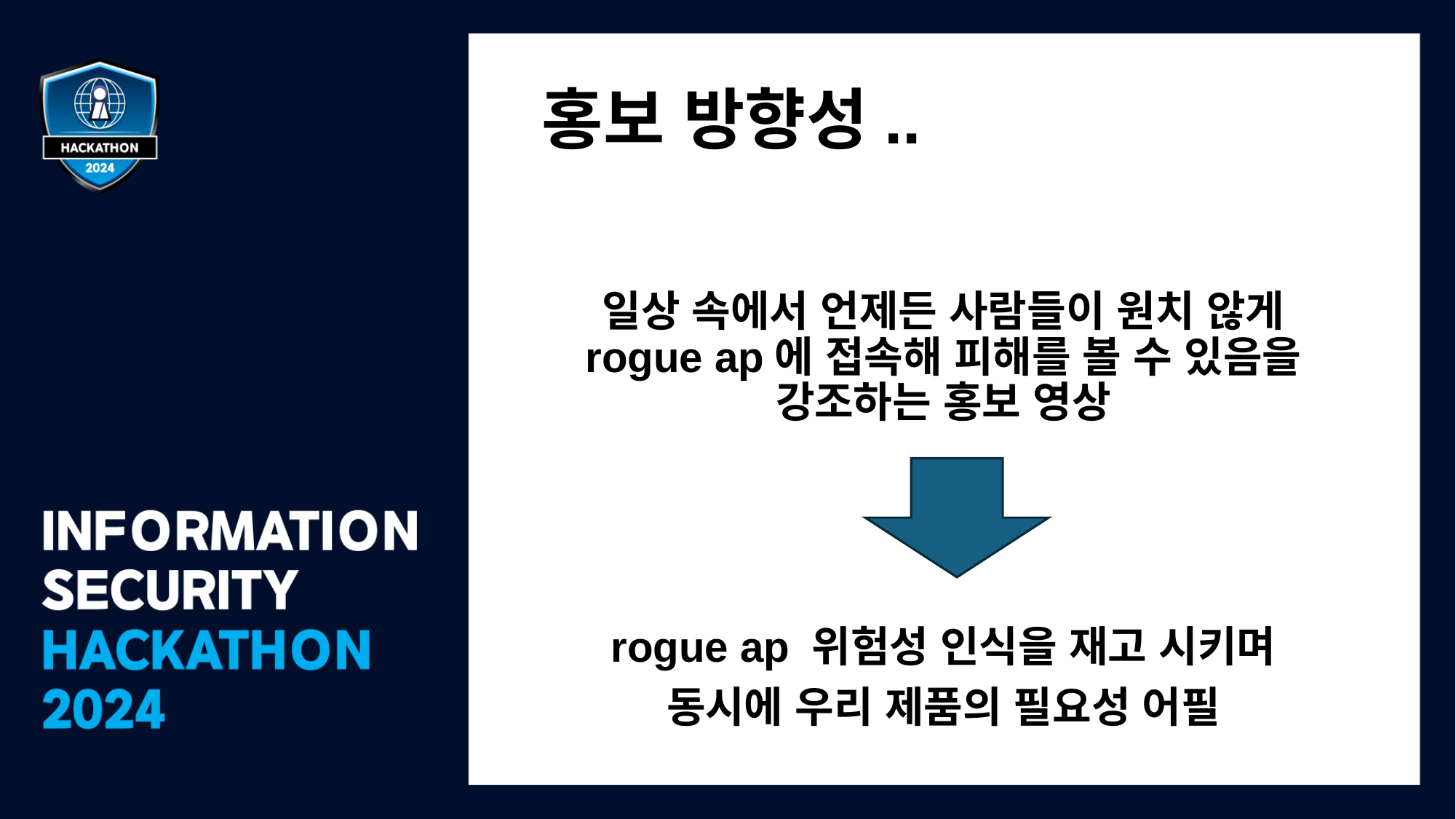

# 홍보 방향성..

일상 속에서 언제든 사람들이 원치 않게 rogue ap에 접속해 피해를 볼 수 있음을 강조하는 홍보 영상

rogue ap 위험성 인식을 재고 시키며
동시에 우리 제품의 필요성 어필